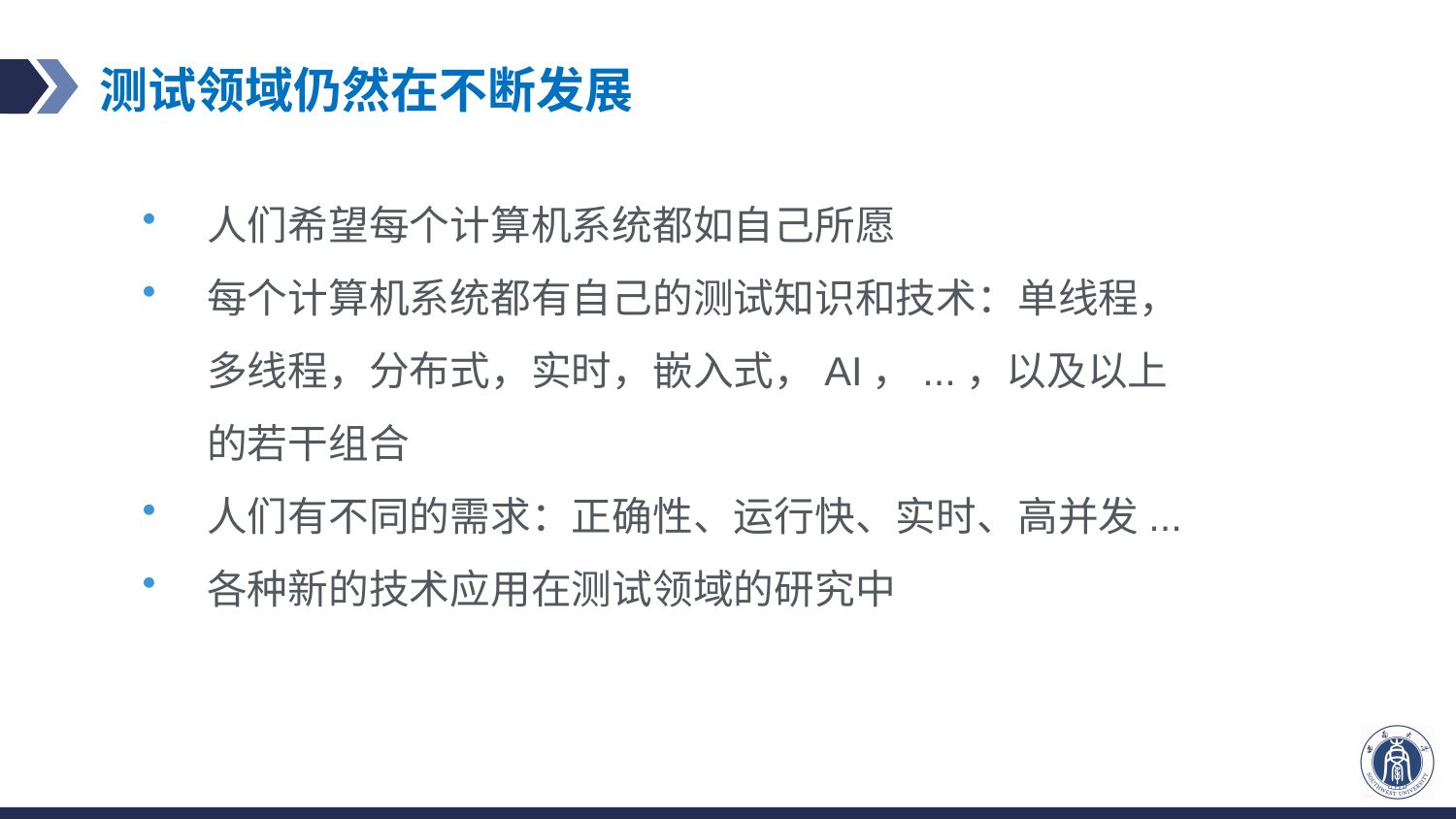

# 测试领域仍然在不断发展
人们希望每个计算机系统都如自己所愿
每个计算机系统都有自己的测试知识和技术：单线程，多线程，分布式，实时，嵌入式，AI，...，以及以上的若干组合
人们有不同的需求：正确性、运行快、实时、高并发...
各种新的技术应用在测试领域的研究中